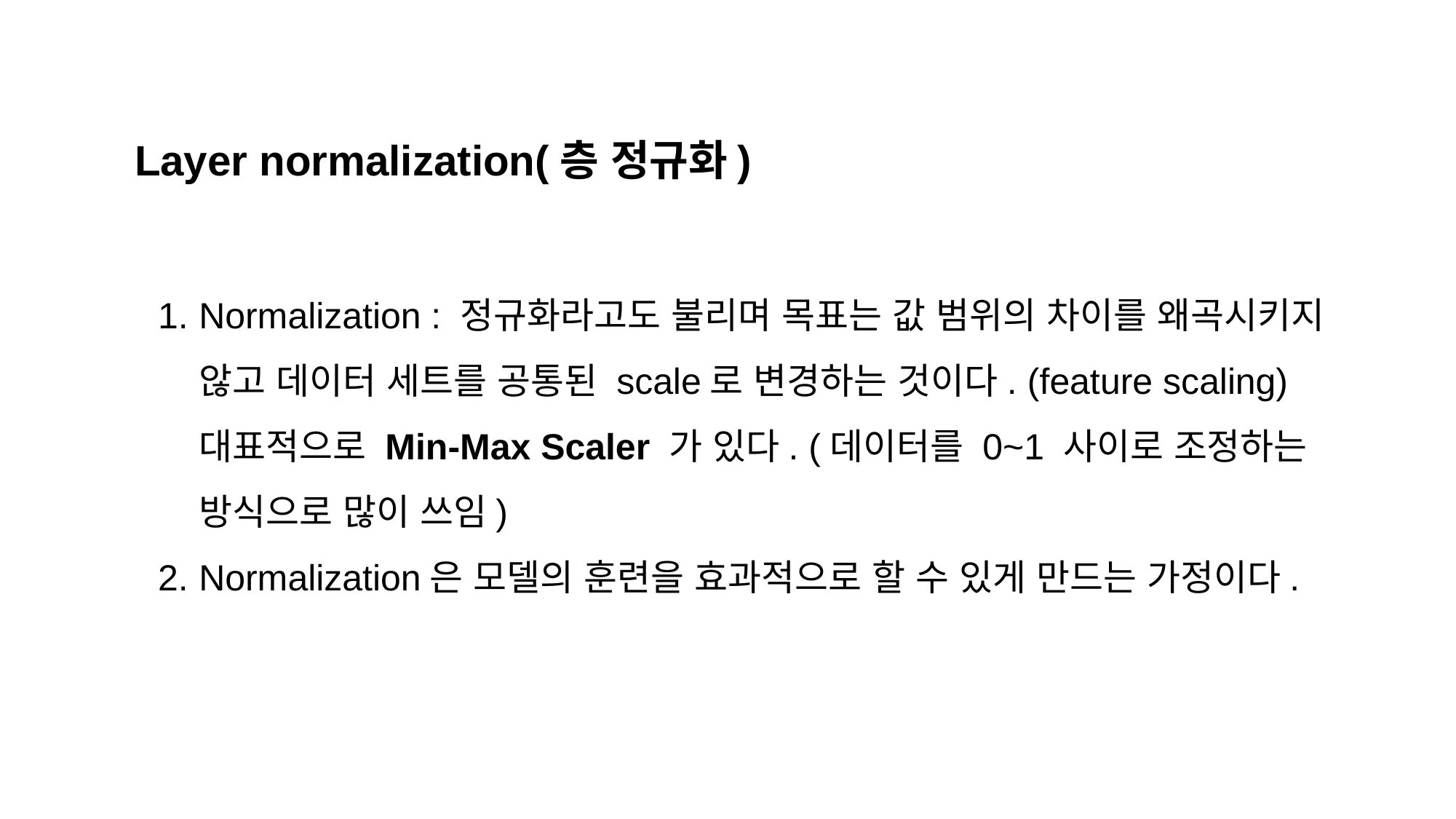

Layer normalization(층 정규화)
Normalization : 정규화라고도 불리며 목표는 값 범위의 차이를 왜곡시키지 않고 데이터 세트를 공통된 scale로 변경하는 것이다. (feature scaling) 대표적으로 Min-Max Scaler 가 있다. (데이터를 0~1 사이로 조정하는 방식으로 많이 쓰임)
Normalization은 모델의 훈련을 효과적으로 할 수 있게 만드는 가정이다.